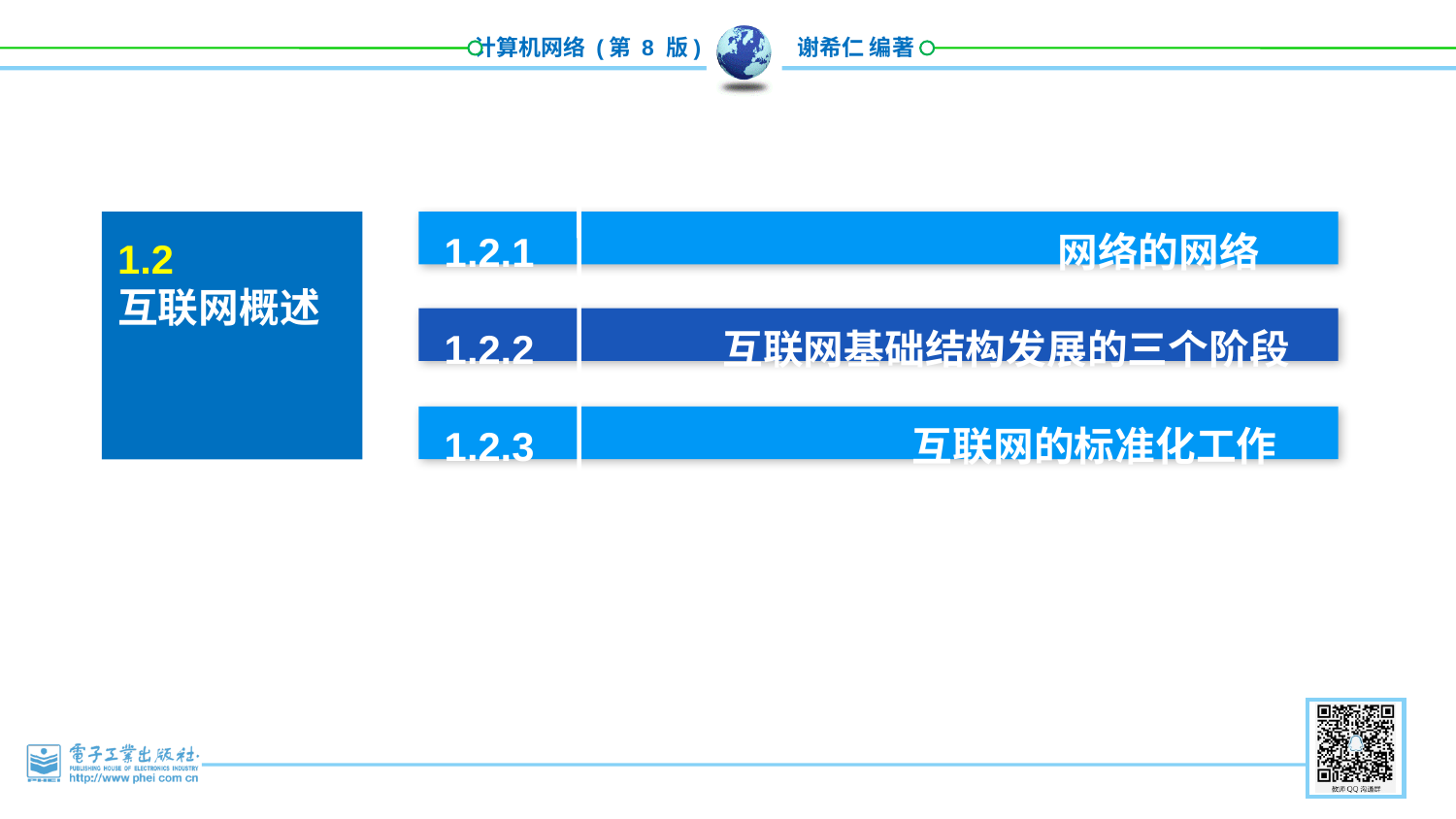

1.2.1                                              网络的网络1.2.2                互联网基础结构发展的三个阶段
1.2.3                                 互联网的标准化工作

1.2
互联网概述